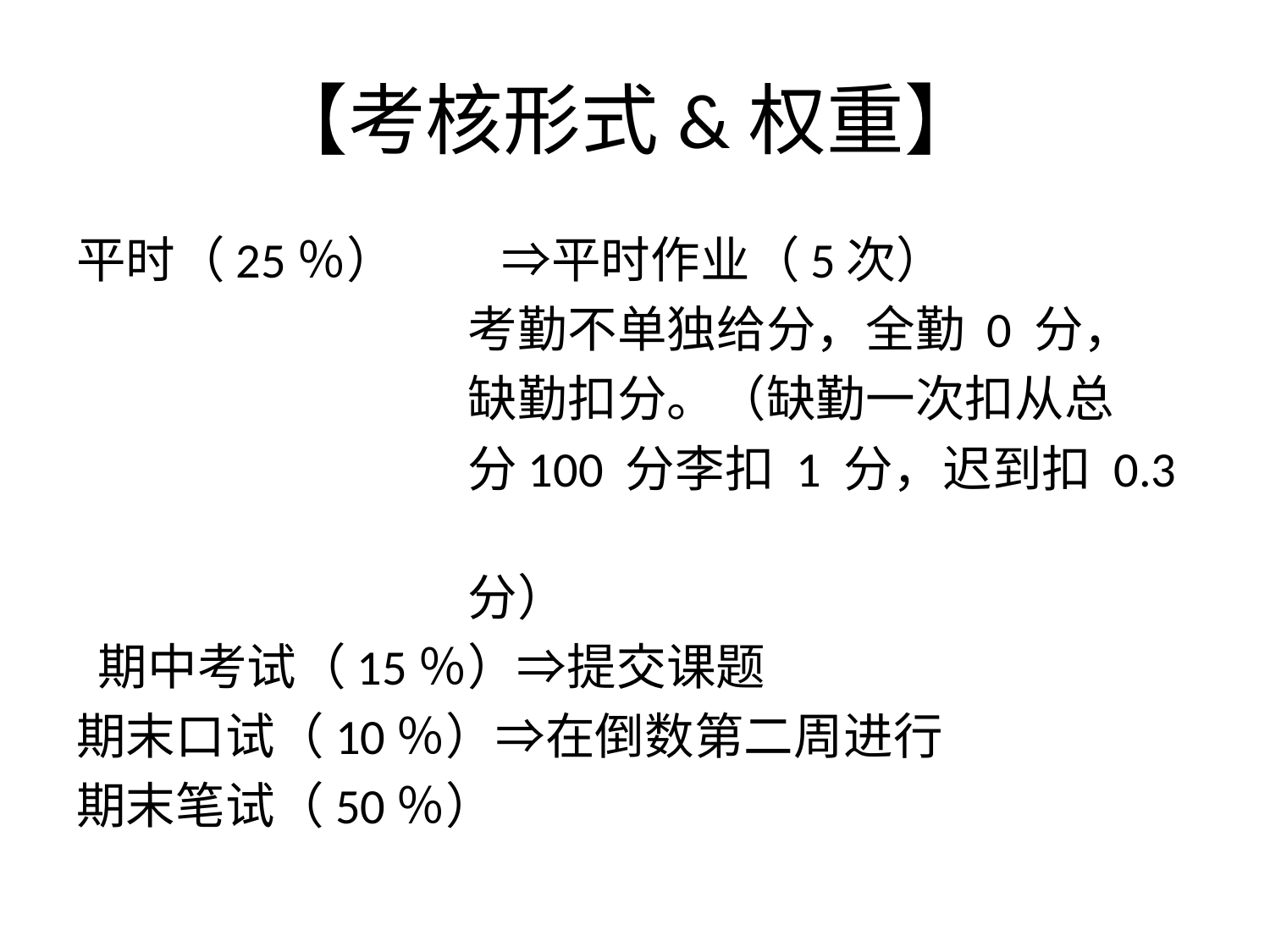

# 【考核形式&权重】
平时（25％）     　⇒平时作业（5次）
                                  考勤不单独给分，全勤 0 分，
                                  缺勤扣分。（缺勤一次扣从总
                                  分100 分李扣 1 分，迟到扣 0.3
                                  分）
 期中考试（15％）⇒提交课题
期末口试（10％）⇒在倒数第二周进行
期末笔试（50％）